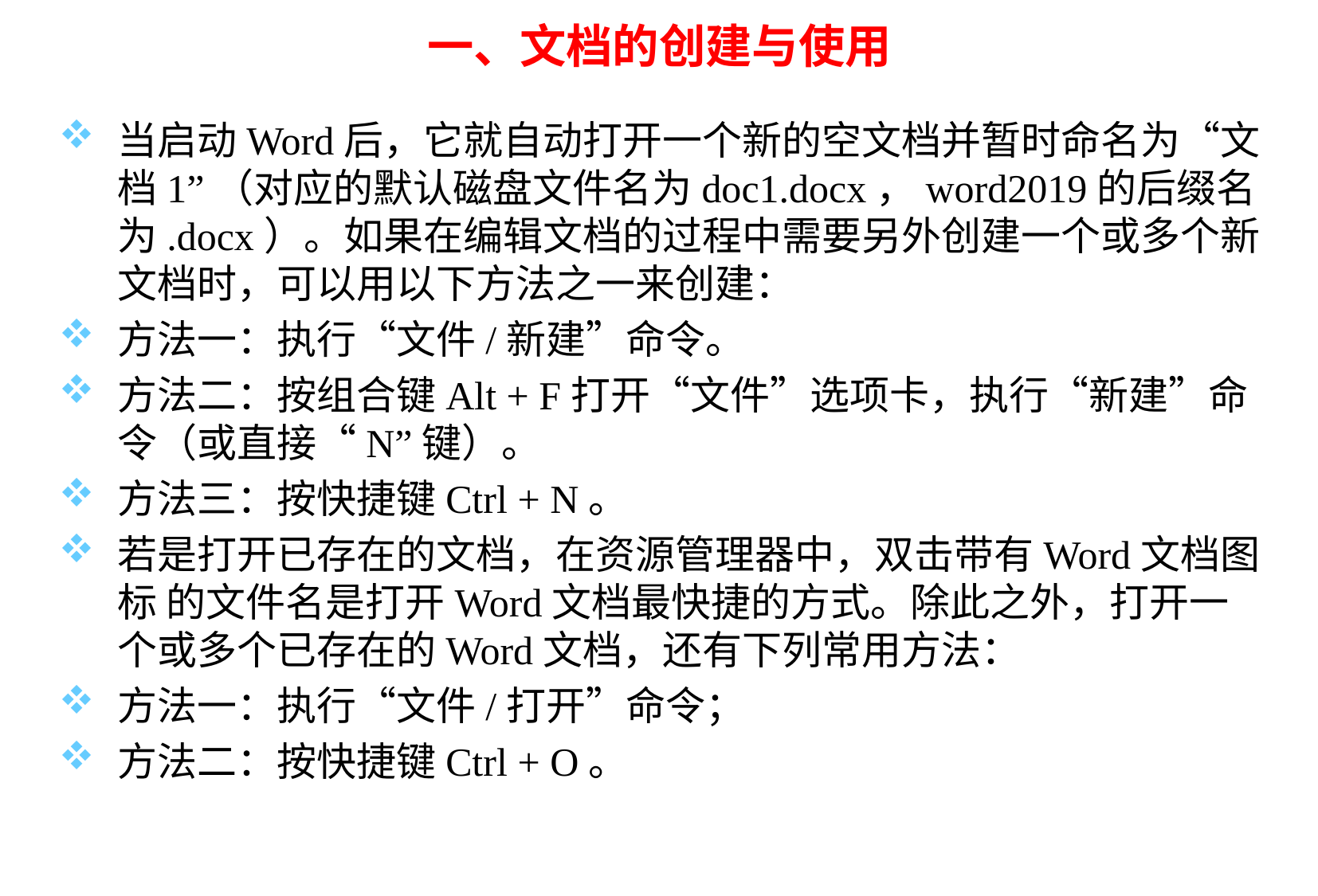

# 一、文档的创建与使用
当启动Word后，它就自动打开一个新的空文档并暂时命名为“文档1”（对应的默认磁盘文件名为doc1.docx，word2019的后缀名为.docx）。如果在编辑文档的过程中需要另外创建一个或多个新文档时，可以用以下方法之一来创建：
方法一：执行“文件/新建”命令。
方法二：按组合键Alt + F打开“文件”选项卡，执行“新建”命令（或直接“N”键）。
方法三：按快捷键Ctrl + N。
若是打开已存在的文档，在资源管理器中，双击带有Word文档图标 的文件名是打开Word文档最快捷的方式。除此之外，打开一个或多个已存在的Word文档，还有下列常用方法：
方法一：执行“文件/打开”命令；
方法二：按快捷键Ctrl + O。